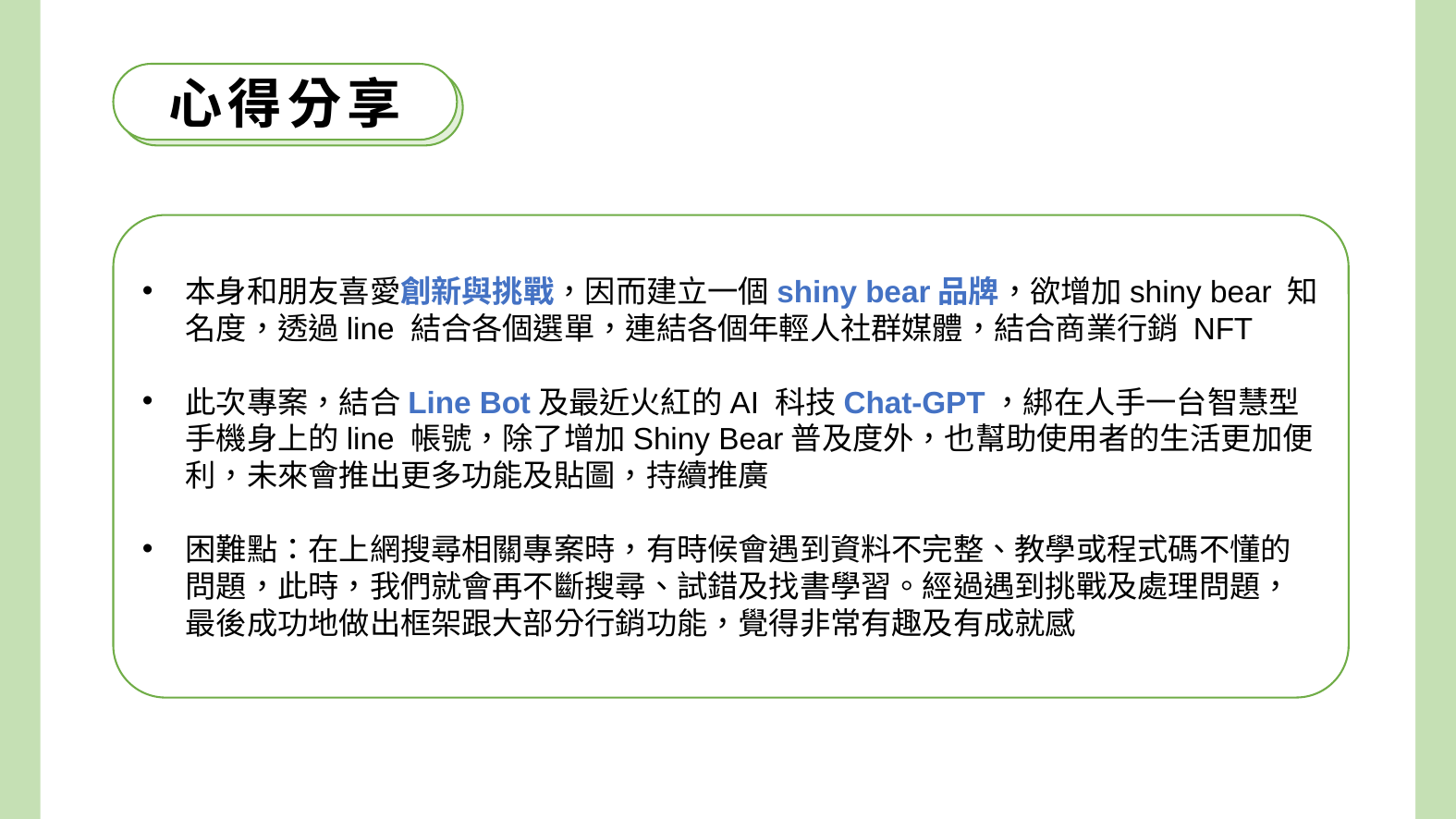

心得分享

本身和朋友喜愛創新與挑戰，因而建立一個shiny bear品牌，欲增加shiny bear 知名度，透過line 結合各個選單，連結各個年輕人社群媒體，結合商業行銷 NFT

此次專案，結合Line Bot及最近火紅的AI 科技Chat-GPT，綁在人手一台智慧型手機身上的line 帳號，除了增加Shiny Bear普及度外，也幫助使用者的生活更加便利，未來會推出更多功能及貼圖，持續推廣

困難點：在上網搜尋相關專案時，有時候會遇到資料不完整、教學或程式碼不懂的問題，此時，我們就會再不斷搜尋、試錯及找書學習。經過遇到挑戰及處理問題，最後成功地做出框架跟大部分行銷功能，覺得非常有趣及有成就感